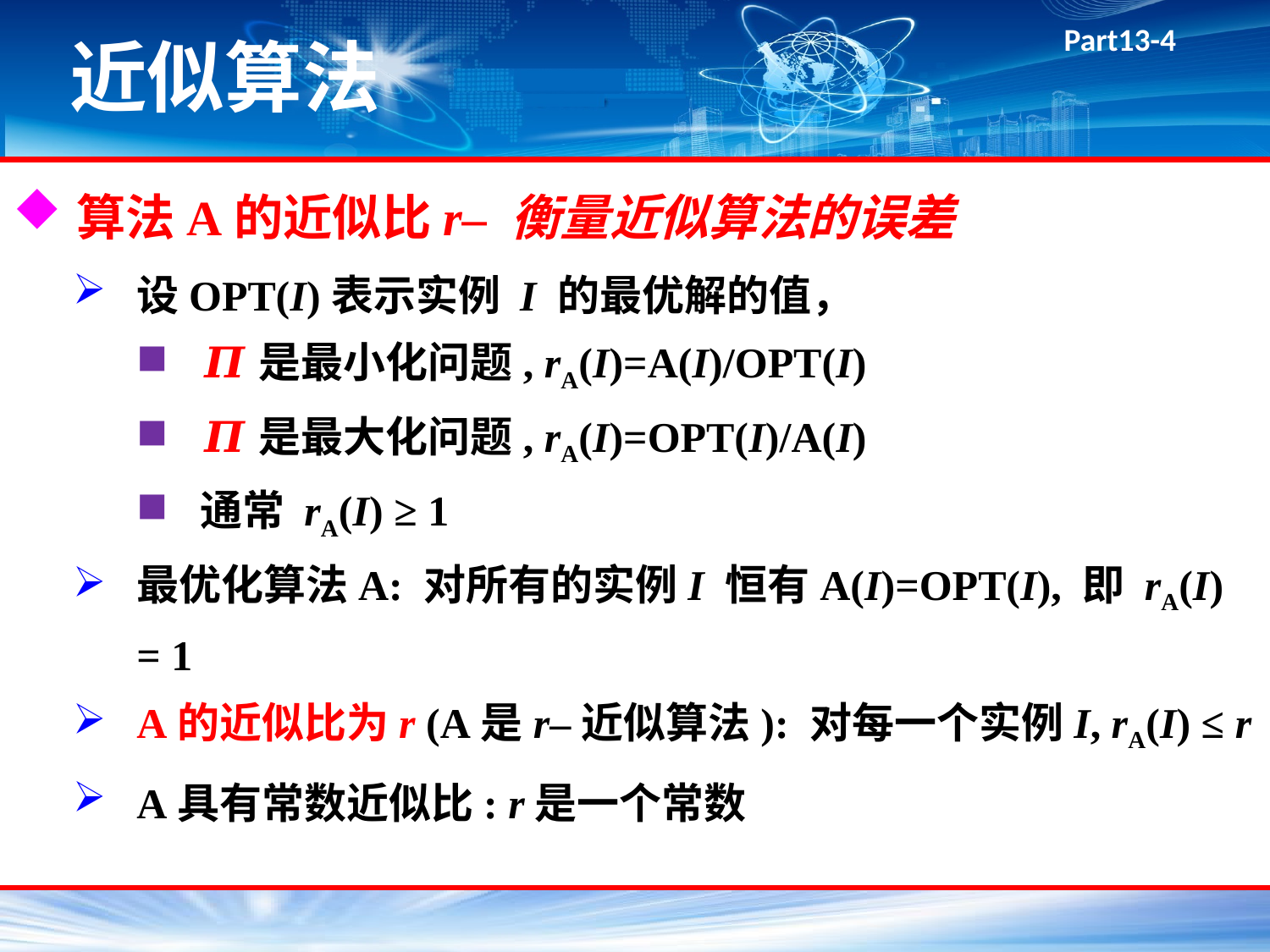

# 近似算法
算法A的近似比r– 衡量近似算法的误差
设OPT(I)表示实例 I 的最优解的值，
𝜫是最小化问题, rA(I)=A(I)/OPT(I)
𝜫是最大化问题, rA(I)=OPT(I)/A(I)
通常 rA(I) ≥ 1
最优化算法A: 对所有的实例I 恒有A(I)=OPT(I), 即 rA(I) = 1
A的近似比为r (A是r–近似算法): 对每一个实例I, rA(I) ≤ r
A具有常数近似比: r是一个常数